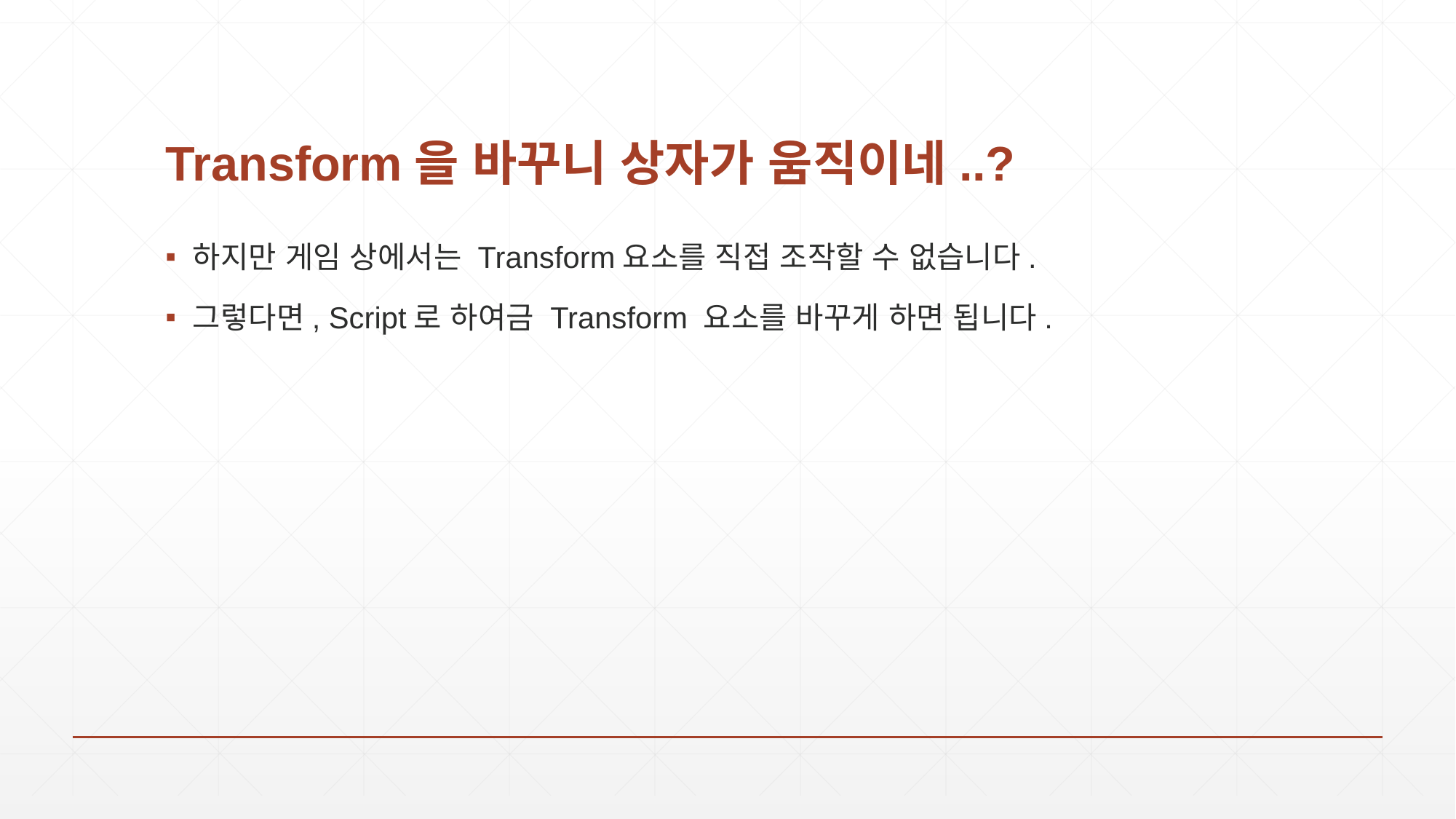

# Transform을 바꾸니 상자가 움직이네..?
하지만 게임 상에서는 Transform요소를 직접 조작할 수 없습니다.
그렇다면, Script로 하여금 Transform 요소를 바꾸게 하면 됩니다.